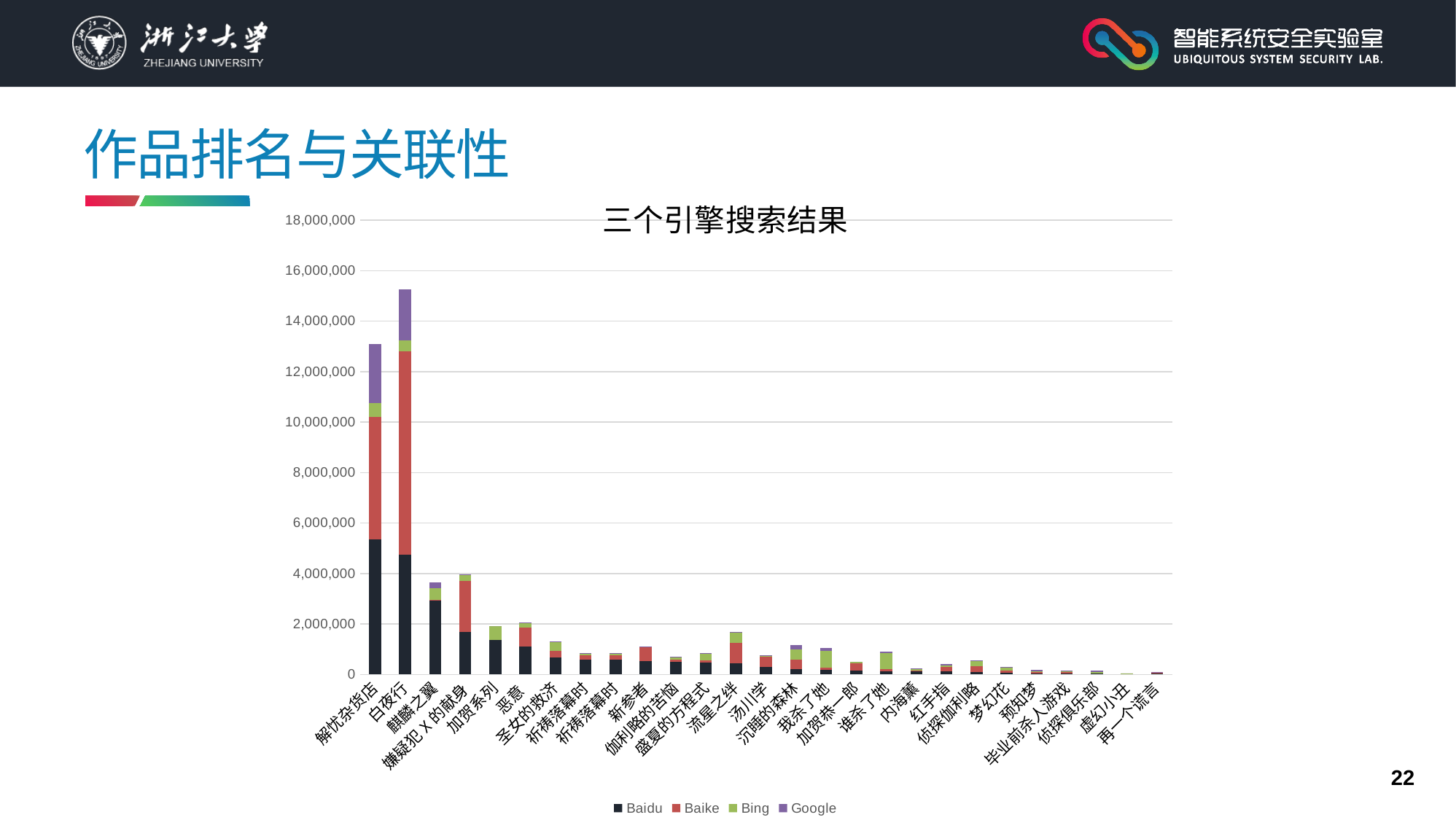

# 作品排名与关联性

### Chart: 三个引擎搜索结果

| Category | Baidu | Baike | Bing | Google |
|---|---|---|---|---|
| 解忧杂货店 | 5350000.0 | 4850899.0 | 555000.0 | 2350000.0 |
| 白夜行 | 4750000.0 | 8045062.0 | 454000.0 | 2000000.0 |
| 麒麟之翼 | 2940000.0 | 28964.0 | 461000.0 | 207000.0 |
| 嫌疑犯X的献身 | 1680000.0 | 2015100.0 | 253000.0 | 27300.0 |
| 加贺系列 | 1370000.0 | 0.0 | 540000.0 | 69.0 |
| 恶意  | 1100000.0 | 767132.0 | 173000.0 | 22300.0 |
| 圣女的救济 | 664000.0 | 282106.0 | 330000.0 | 23100.0 |
| 祈祷落幕时 | 576000.0 | 181142.0 | 83100.0 | 23500.0 |
| 祈祷落幕时 | 576000.0 | 181149.0 | 83100.0 | 23400.0 |
| 新参者 | 540000.0 | 546189.0 | 13900.0 | 17507.0 |
| 伽利略的苦恼 | 512000.0 | 90016.0 | 80800.0 | 13600.0 |
| 盛夏的方程式 | 487000.0 | 79707.0 | 268000.0 | 19200.0 |
| 流星之绊 | 449000.0 | 815191.0 | 389000.0 | 40700.0 |
| 汤川学 | 296000.0 | 397150.0 | 45400.0 | 10300.0 |
| 沉睡的森林 | 205000.0 | 386753.0 | 388000.0 | 174000.0 |
| 我杀了她 | 184000.0 | 80995.0 | 659000.0 | 123000.0 |
| 加贺恭一郎 | 156000.0 | 303754.0 | 34300.0 | 85.0 |
| 谁杀了她 | 139000.0 | 80637.0 | 616000.0 | 60100.0 |
| 内海薰 | 127000.0 | 24065.0 | 66900.0 | 15400.0 |
| 红手指 | 123000.0 | 182164.0 | 47600.0 | 49800.0 |
| 侦探伽利略 | 95900.0 | 227579.0 | 209000.0 | 30700.0 |
| 梦幻花 | 61300.0 | 93864.0 | 126000.0 | 13300.0 |
| 预知梦 | 53900.0 | 54030.0 | 32500.0 | 52000.0 |
| 毕业前杀人游戏 | 43200.0 | 52189.0 | 52000.0 | 19300.0 |
| 侦探俱乐部 | 41700.0 | 0.0 | 44800.0 | 57500.0 |
| 虚幻小丑 | 40600.0 | 0.0 | 6910.0 | 89.0 |
| 再一个谎言 | 27900.0 | 35487.0 | 22300.0 | 11300.0 |
22